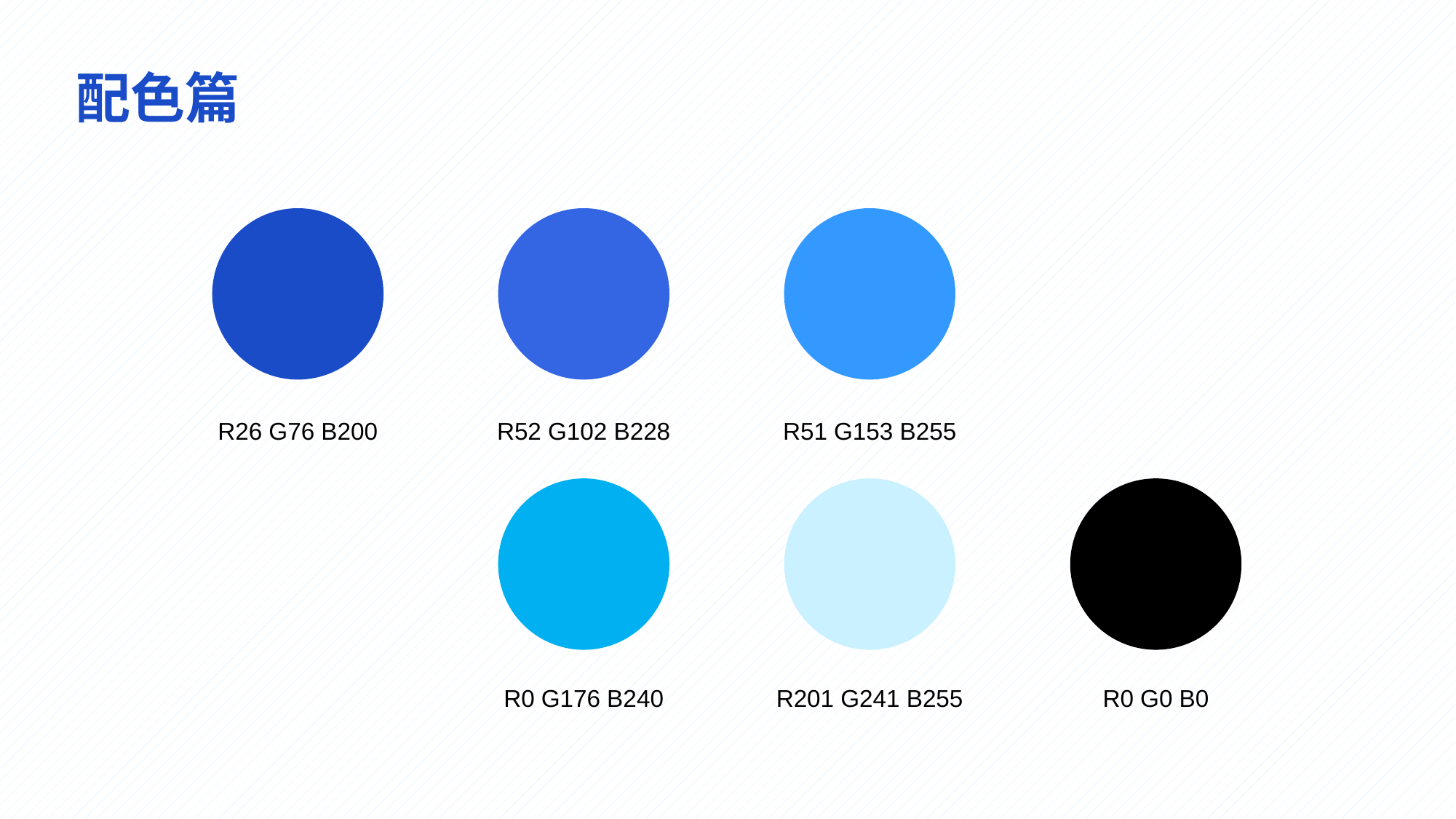

配色篇

R26 G76 B200
R52 G102 B228
R51 G153 B255

R0 G176 B240
R201 G241 B255
R0 G0 B0